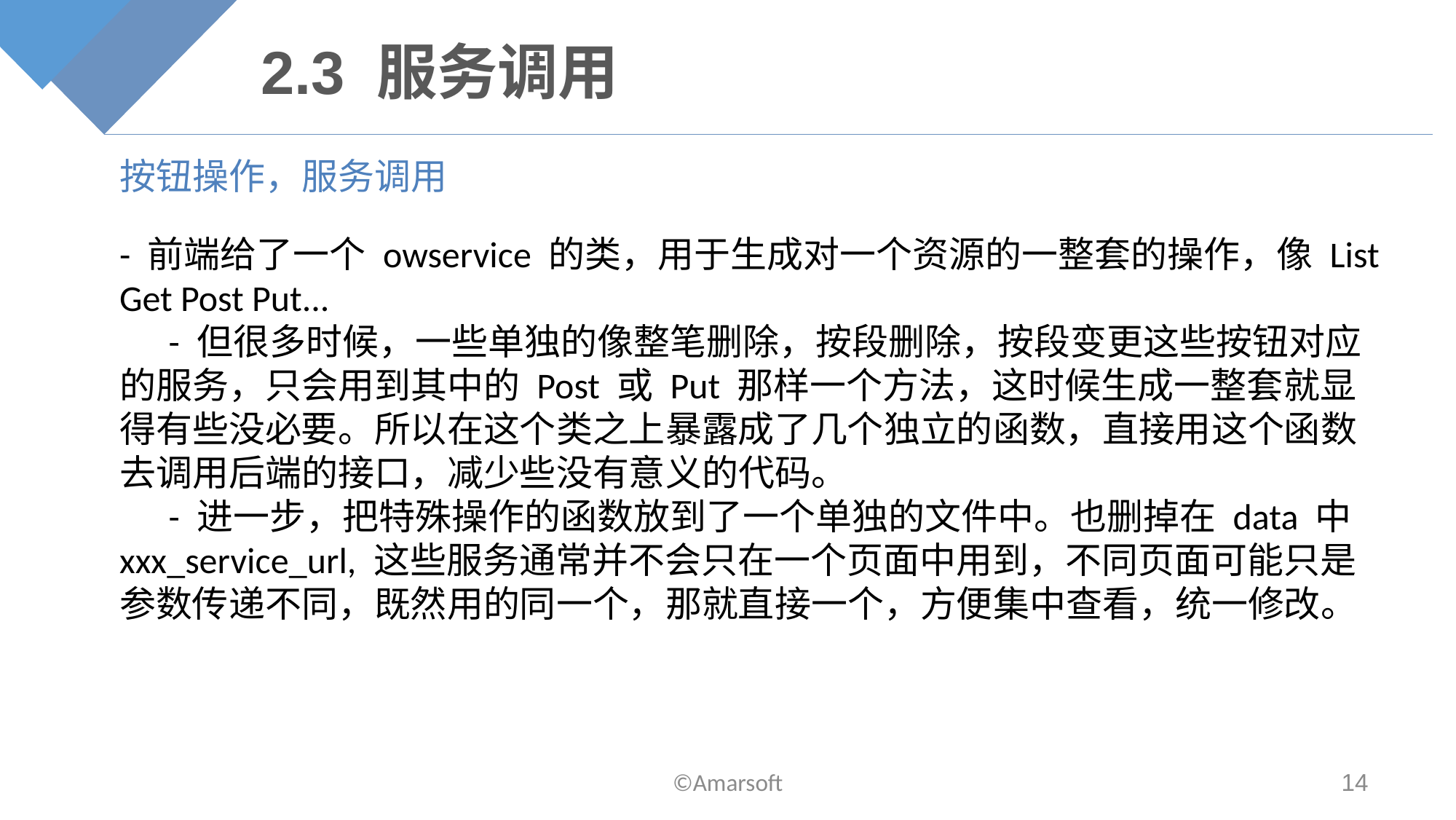

# 2.3 服务调用
按钮操作，服务调用
- 前端给了一个 owservice 的类，用于生成对一个资源的一整套的操作，像 List Get Post Put...
      - 但很多时候，一些单独的像整笔删除，按段删除，按段变更这些按钮对应的服务，只会用到其中的 Post 或 Put 那样一个方法，这时候生成一整套就显得有些没必要。所以在这个类之上暴露成了几个独立的函数，直接用这个函数去调用后端的接口，减少些没有意义的代码。
      - 进一步，把特殊操作的函数放到了一个单独的文件中。也删掉在 data 中 xxx_service_url, 这些服务通常并不会只在一个页面中用到，不同页面可能只是参数传递不同，既然用的同一个，那就直接一个，方便集中查看，统一修改。
©Amarsoft
14